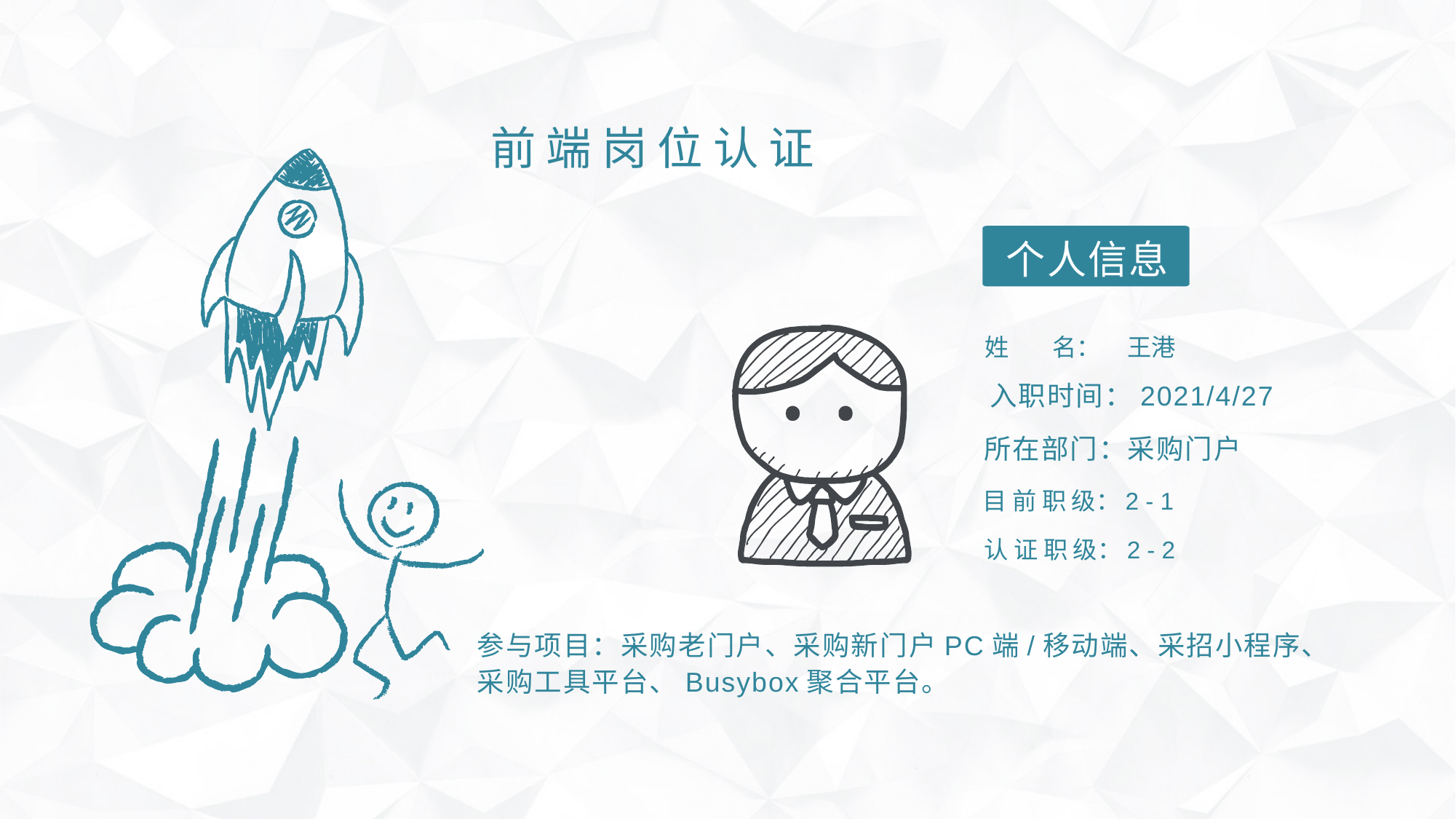

前 端 岗 位 认 证

个人信息

姓        名：
王港
入职时间：2021/4/27
所在部门：采购门户
目 前 职 级：
2 - 1
认 证 职 级：
2 - 2
参与项目：采购老门户、采购新门户PC端/移动端、采招小程序、采购工具平台、Busybox聚合平台。